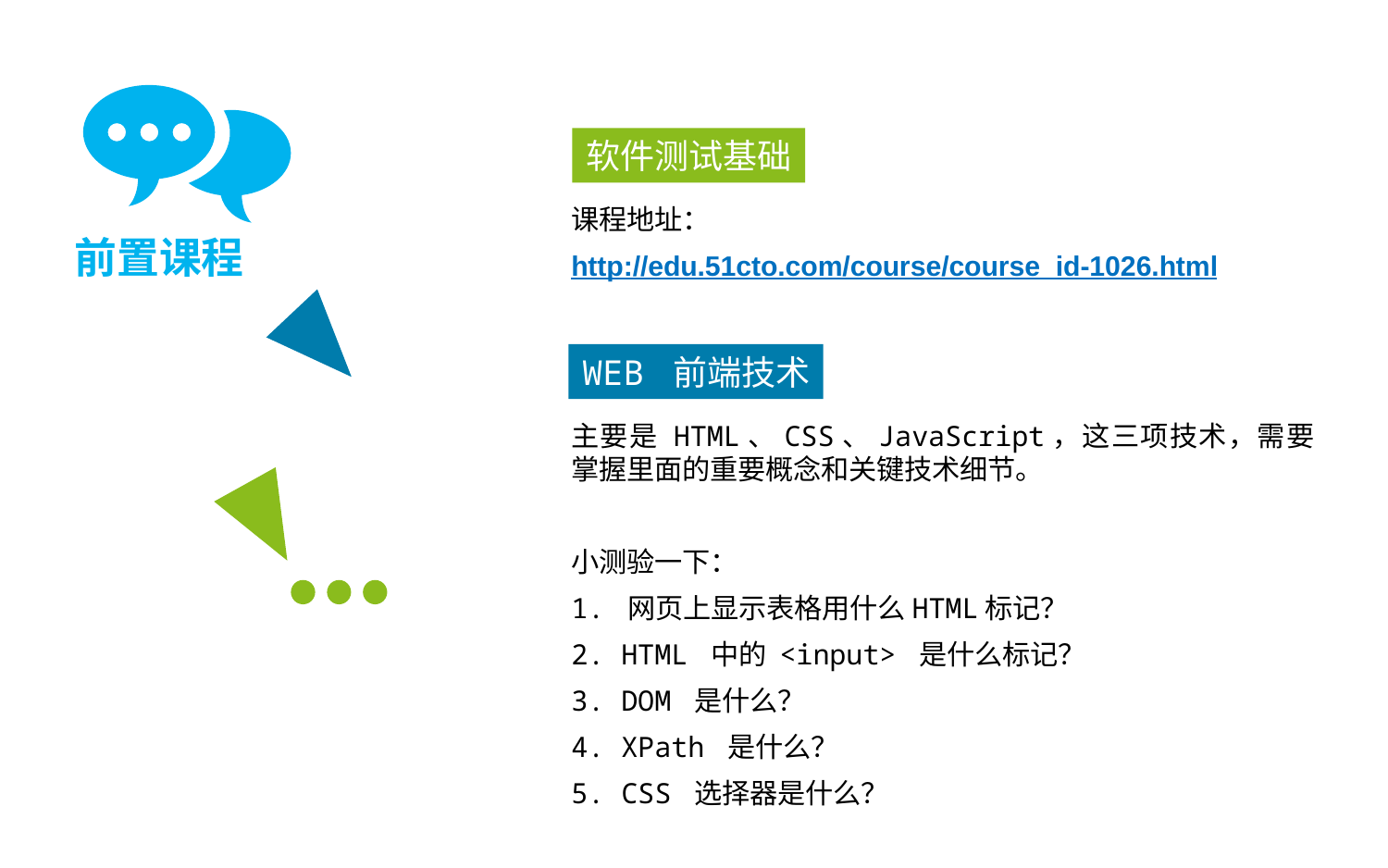

软件测试基础
课程地址：
http://edu.51cto.com/course/course_id-1026.html
前置课程

WEB 前端技术
主要是 HTML、CSS、JavaScript，这三项技术，需要掌握里面的重要概念和关键技术细节。

小测验一下：
1. 网页上显示表格用什么HTML标记？
2. HTML 中的 <input> 是什么标记？
3. DOM 是什么？
4. XPath 是什么？
5. CSS 选择器是什么？